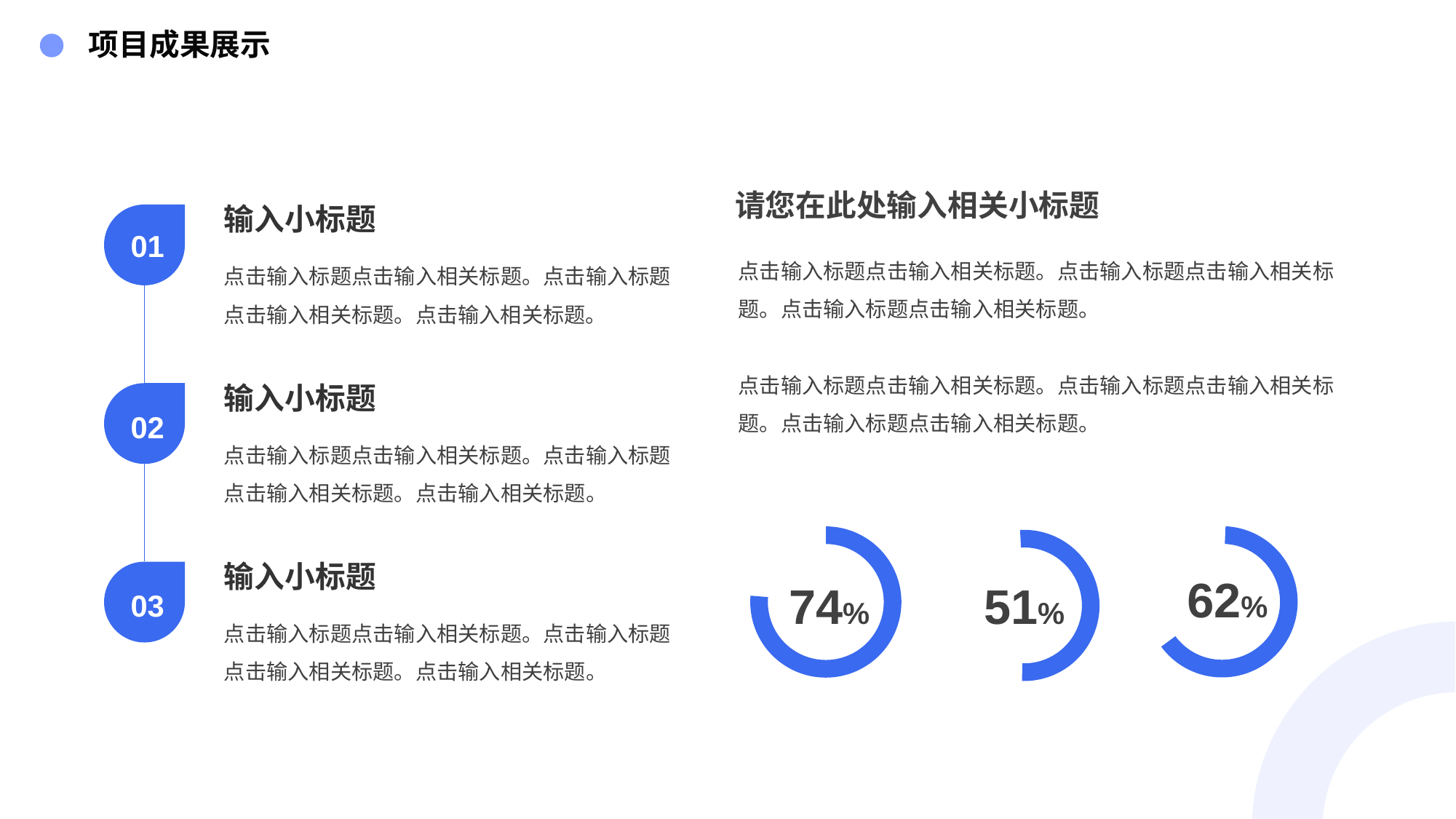

项目成果展示
请您在此处输入相关小标题
输入小标题
点击输入标题点击输入相关标题。点击输入标题点击输入相关标题。点击输入相关标题。

01
点击输入标题点击输入相关标题。点击输入标题点击输入相关标题。点击输入标题点击输入相关标题。

点击输入标题点击输入相关标题。点击输入标题点击输入相关标题。点击输入标题点击输入相关标题。
输入小标题
点击输入标题点击输入相关标题。点击输入标题点击输入相关标题。点击输入相关标题。

02

输入小标题
点击输入标题点击输入相关标题。点击输入标题点击输入相关标题。点击输入相关标题。

62%
51%
74%
03